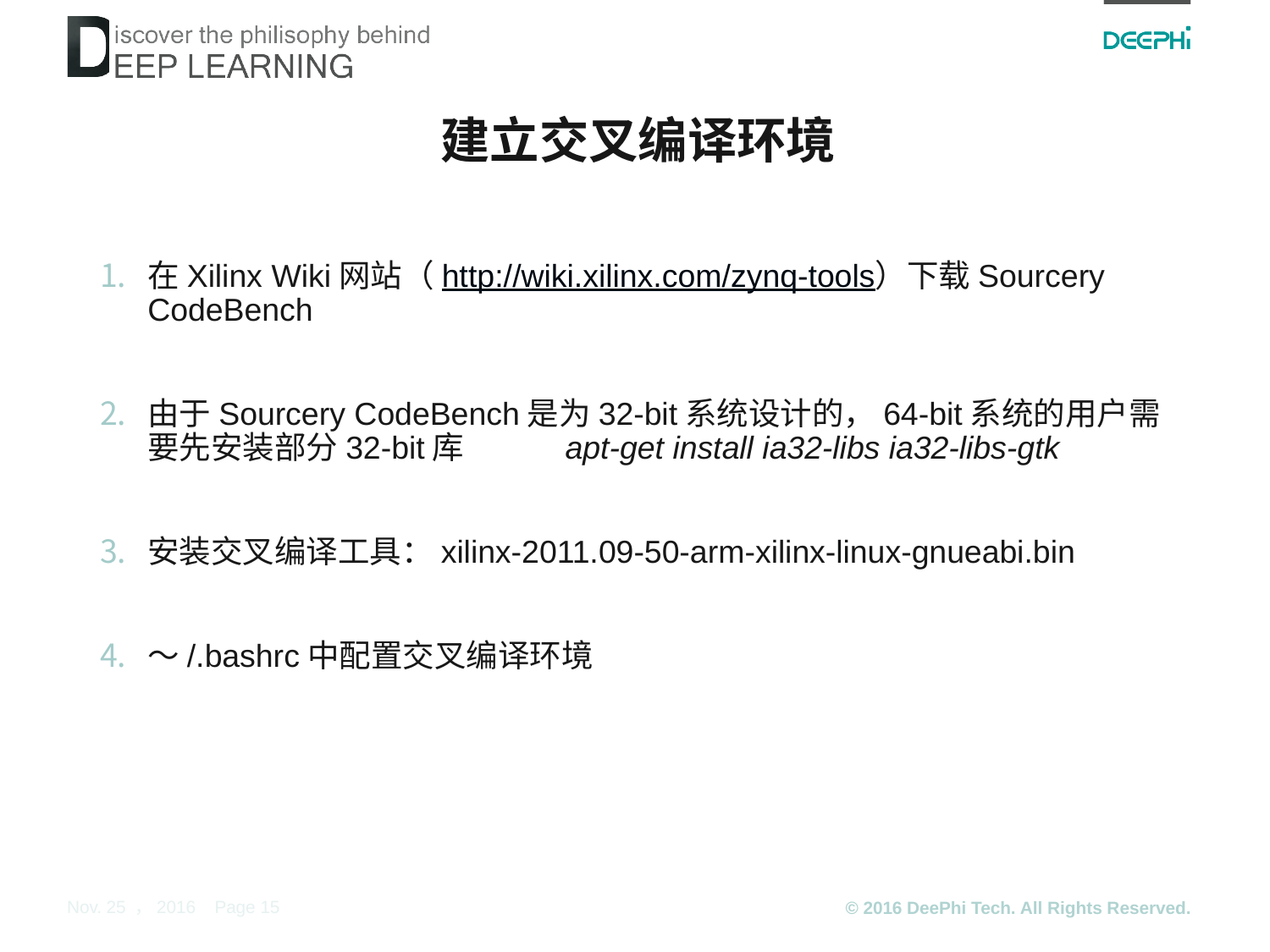

# 建立交叉编译环境
在Xilinx Wiki网站（http://wiki.xilinx.com/zynq-tools）下载Sourcery CodeBench

由于Sourcery CodeBench是为32-bit系统设计的，64-bit系统的用户需要先安装部分32-bit库             apt-get install ia32-libs ia32-libs-gtk

安装交叉编译工具：xilinx-2011.09-50-arm-xilinx-linux-gnueabi.bin

～/.bashrc中配置交叉编译环境

Page 15
Nov. 25 ，2016
© 2016 DeePhi Tech. All Rights Reserved.